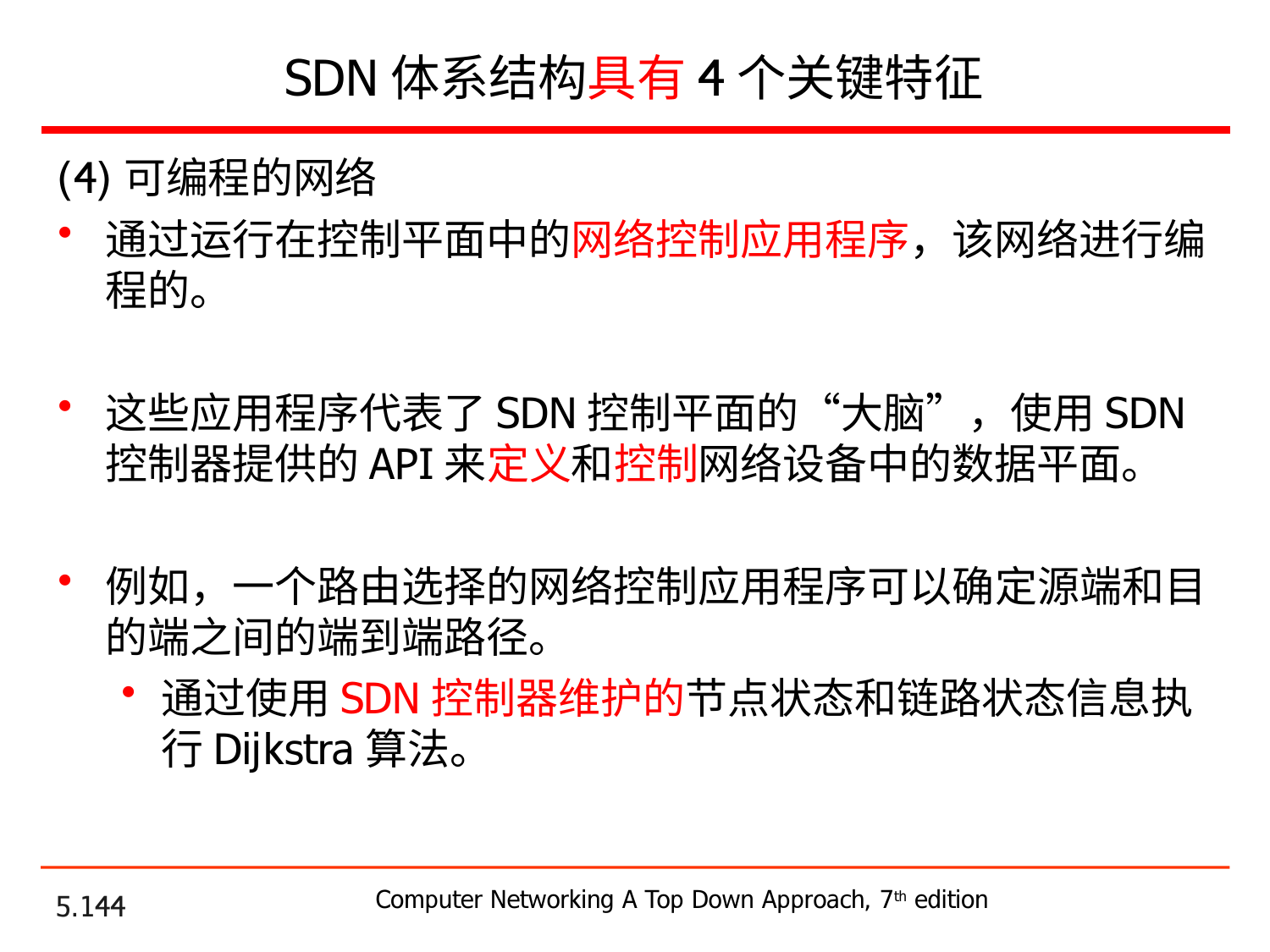

# SDN体系结构具有4个关键特征
(4)可编程的网络
通过运行在控制平面中的网络控制应用程序，该网络进行编程的。

这些应用程序代表了SDN控制平面的“大脑”，使用SDN控制器提供的API来定义和控制网络设备中的数据平面。

例如，一个路由选择的网络控制应用程序可以确定源端和目的端之间的端到端路径。
通过使用SDN控制器维护的节点状态和链路状态信息执行Dijkstra算法。